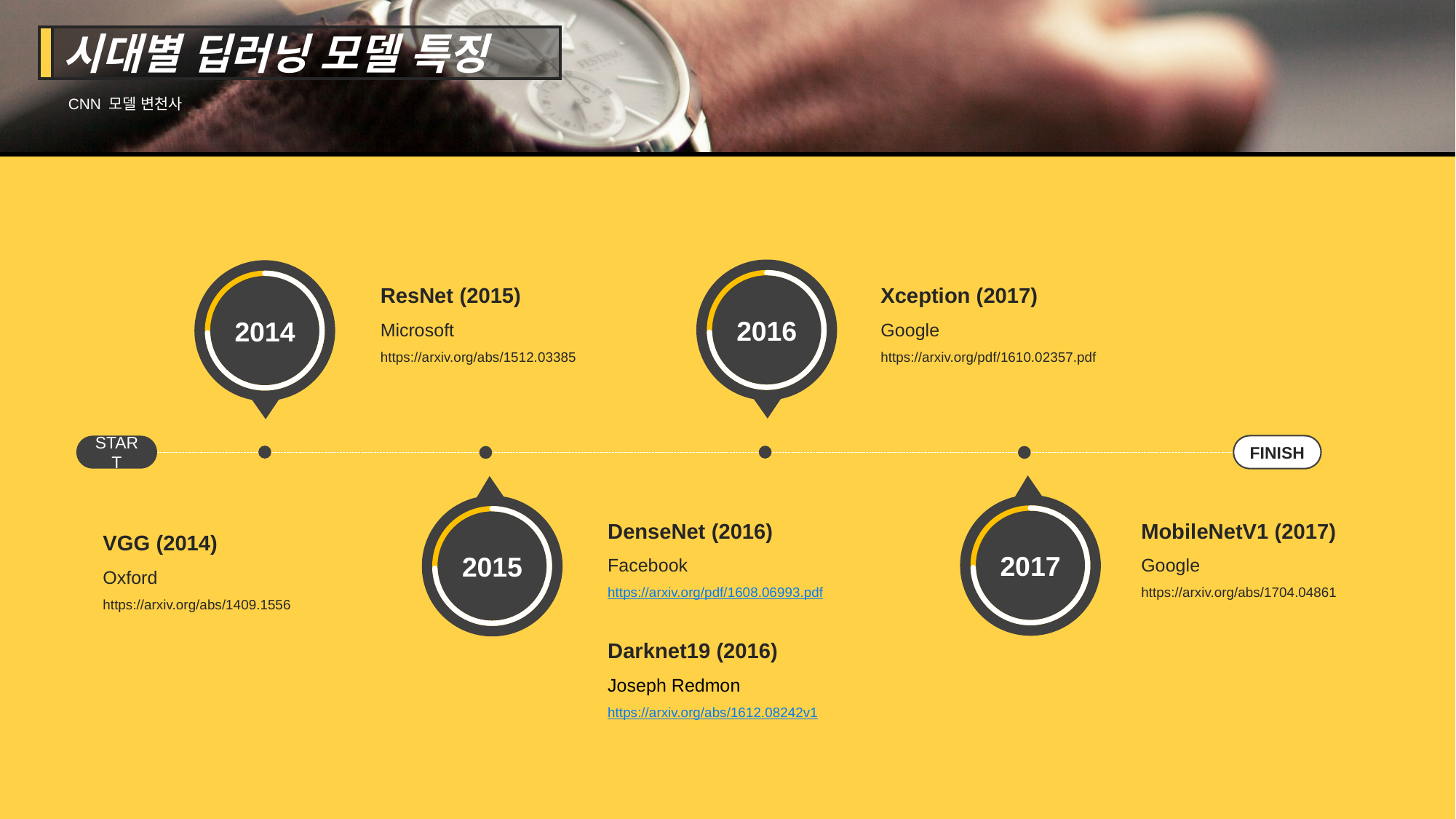

시대별 딥러닝 모델 특징
CNN 모델 변천사
2016

2014

ResNet (2015)
Microsoft
https://arxiv.org/abs/1512.03385
Xception (2017)
Google
https://arxiv.org/pdf/1610.02357.pdf

FINISH
START

2017

2015

DenseNet (2016)
Facebook
https://arxiv.org/pdf/1608.06993.pdf

Darknet19 (2016)
Joseph Redmon
https://arxiv.org/abs/1612.08242v1
MobileNetV1 (2017)
Google
https://arxiv.org/abs/1704.04861
VGG (2014)
Oxford
https://arxiv.org/abs/1409.1556